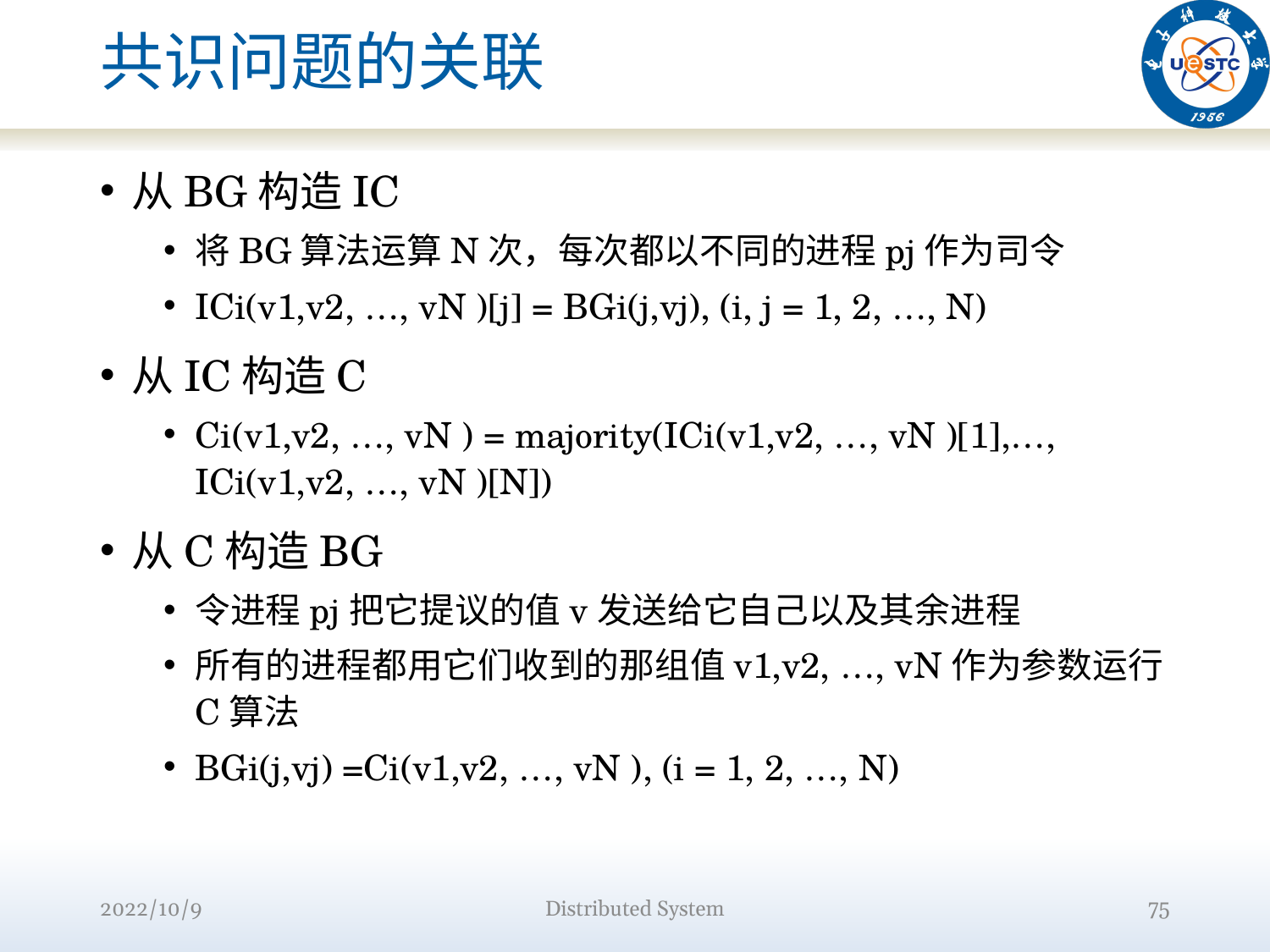

# 共识问题的关联
从BG构造IC
将BG算法运算N次，每次都以不同的进程pj作为司令
ICi(v1,v2, …, vN )[j] = BGi(j,vj), (i, j = 1, 2, …, N)
从IC构造C
Ci(v1,v2, …, vN ) = majority(ICi(v1,v2, …, vN )[1],…,  ICi(v1,v2, …, vN )[N])
从C构造BG
令进程pj把它提议的值v发送给它自己以及其余进程
所有的进程都用它们收到的那组值v1,v2, …, vN作为参数运行C算法
BGi(j,vj) =Ci(v1,v2, …, vN ), (i = 1, 2, …, N)
2022/10/9
Distributed System
75